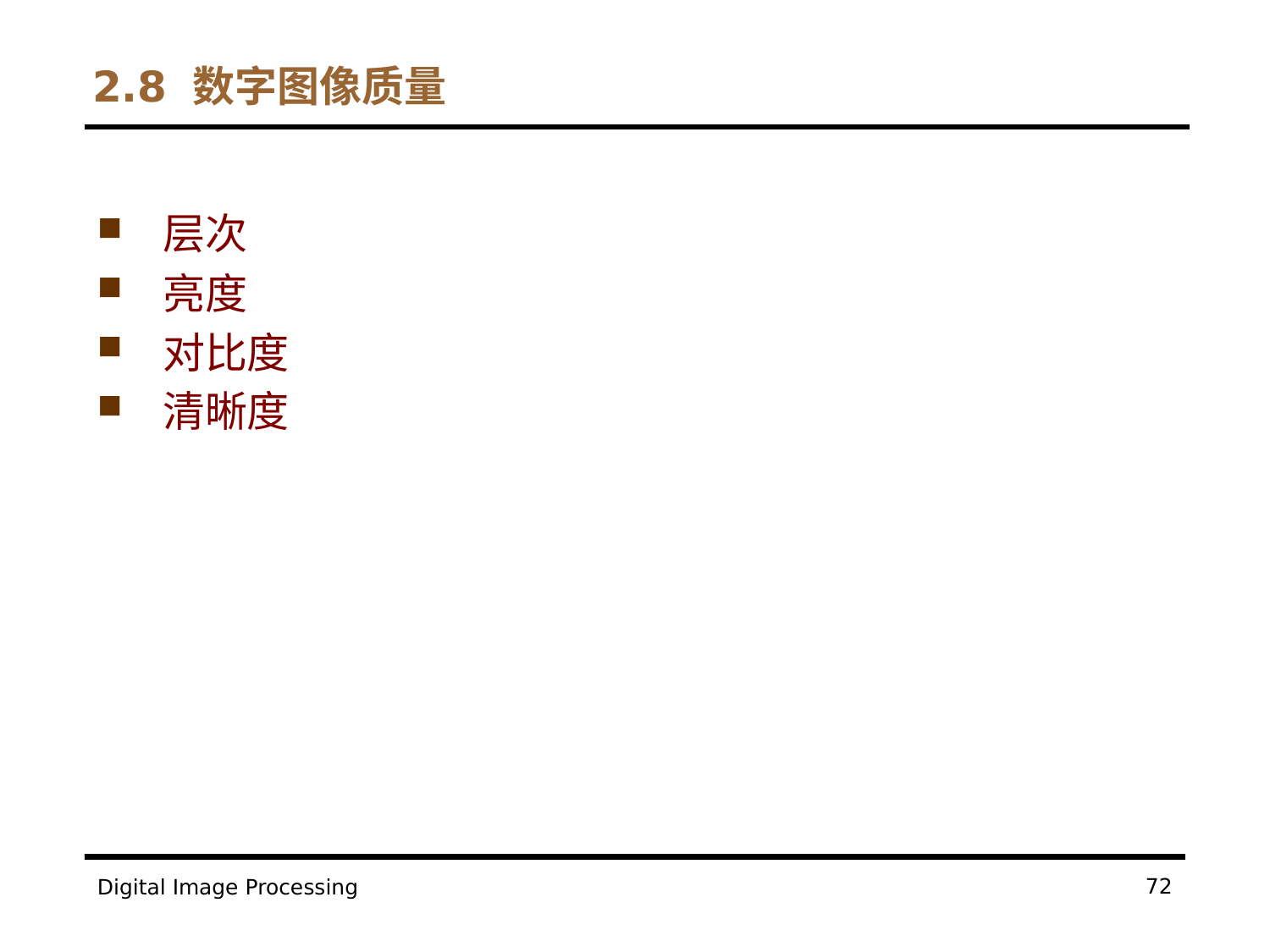

# 2.8 数字图像质量
层次
亮度
对比度
清晰度

72
Digital Image Processing